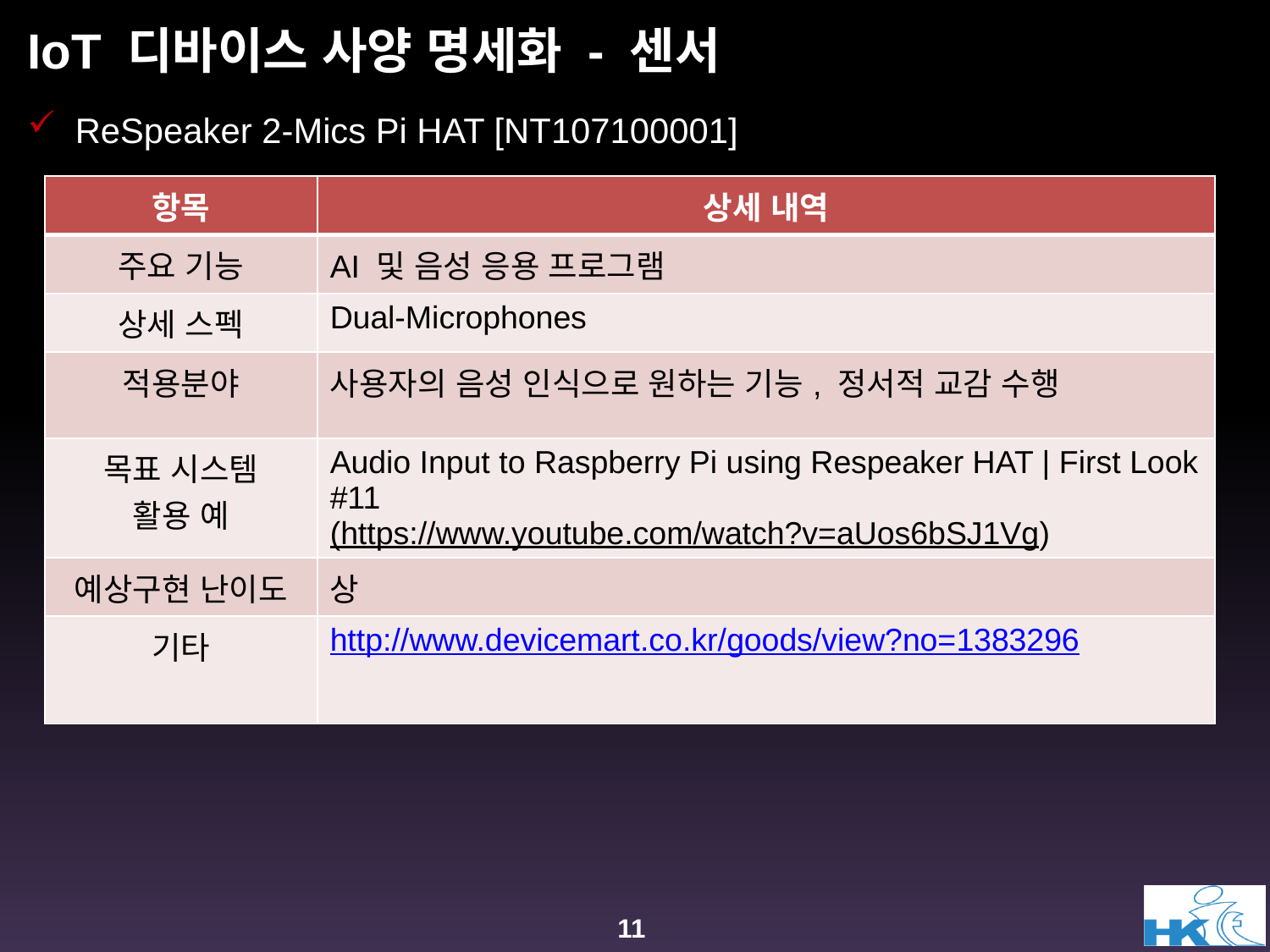

# IoT 디바이스 사양 명세화 - 센서
ReSpeaker 2-Mics Pi HAT [NT107100001]
| 항목 | 상세 내역 |
| --- | --- |
| 주요 기능 | AI 및 음성 응용 프로그램 |
| 상세 스펙 | Dual-Microphones |
| 적용분야 | 사용자의 음성 인식으로 원하는 기능, 정서적 교감 수행 |
| 목표 시스템 활용 예 | Audio Input to Raspberry Pi using Respeaker HAT | First Look #11 (https://www.youtube.com/watch?v=aUos6bSJ1Vg) |
| 예상구현 난이도 | 상 |
| 기타 | http://www.devicemart.co.kr/goods/view?no=1383296 |
11